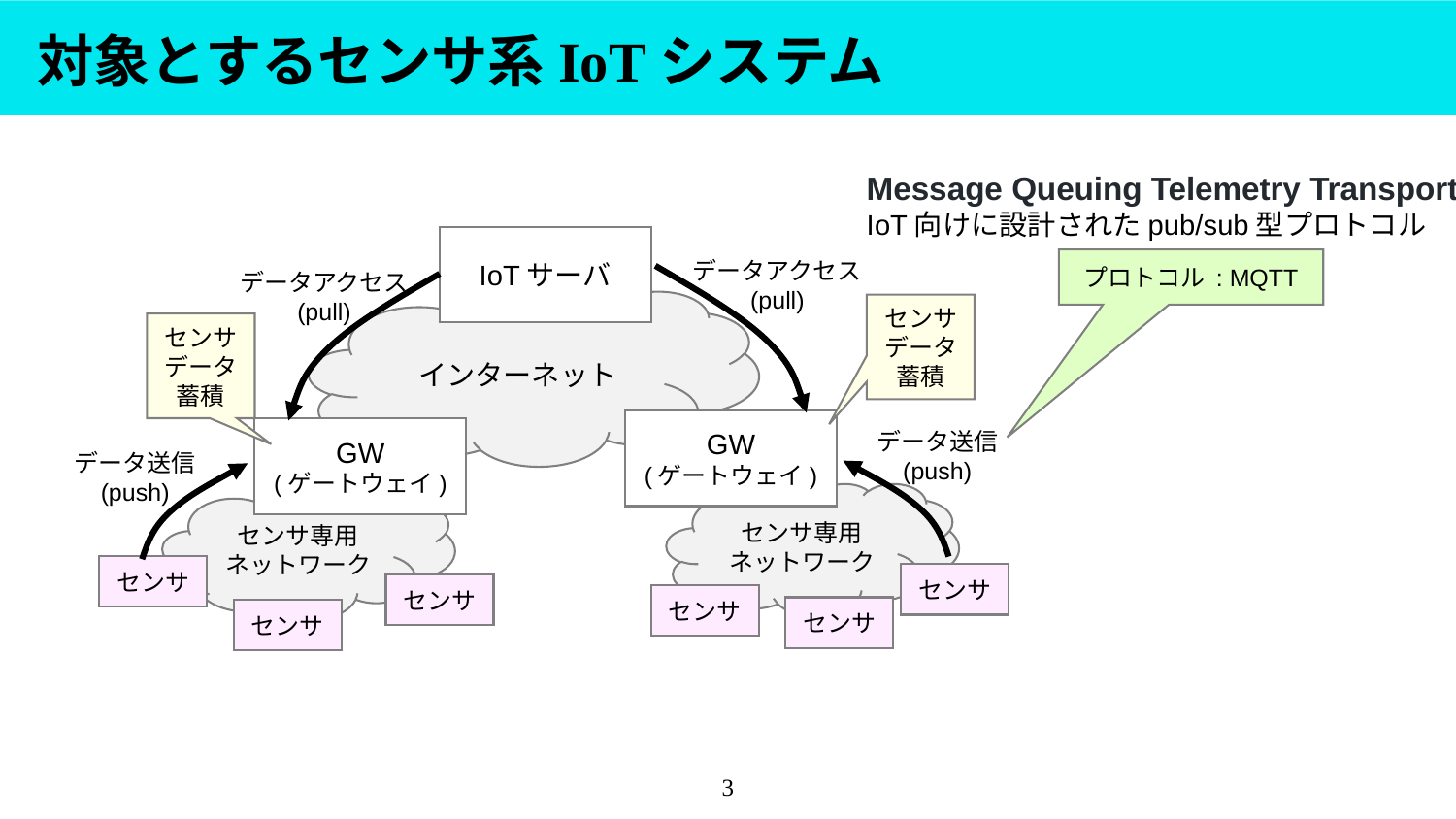

# 対象とするセンサ系IoTシステム
Message Queuing Telemetry Transport
IoT向けに設計されたpub/sub型プロトコル

IoTサーバ
データアクセス
(pull)
プロトコル : MQTT
データアクセス
(pull)

インターネット
センサ
データ
蓄積
センサ
データ
蓄積
GW
(ゲートウェイ)
GW
(ゲートウェイ)
データ送信
(push)
データ送信
(push)

センサ専用
ネットワーク
センサ専用
ネットワーク
センサ
センサ
センサ
センサ
センサ
センサ
3